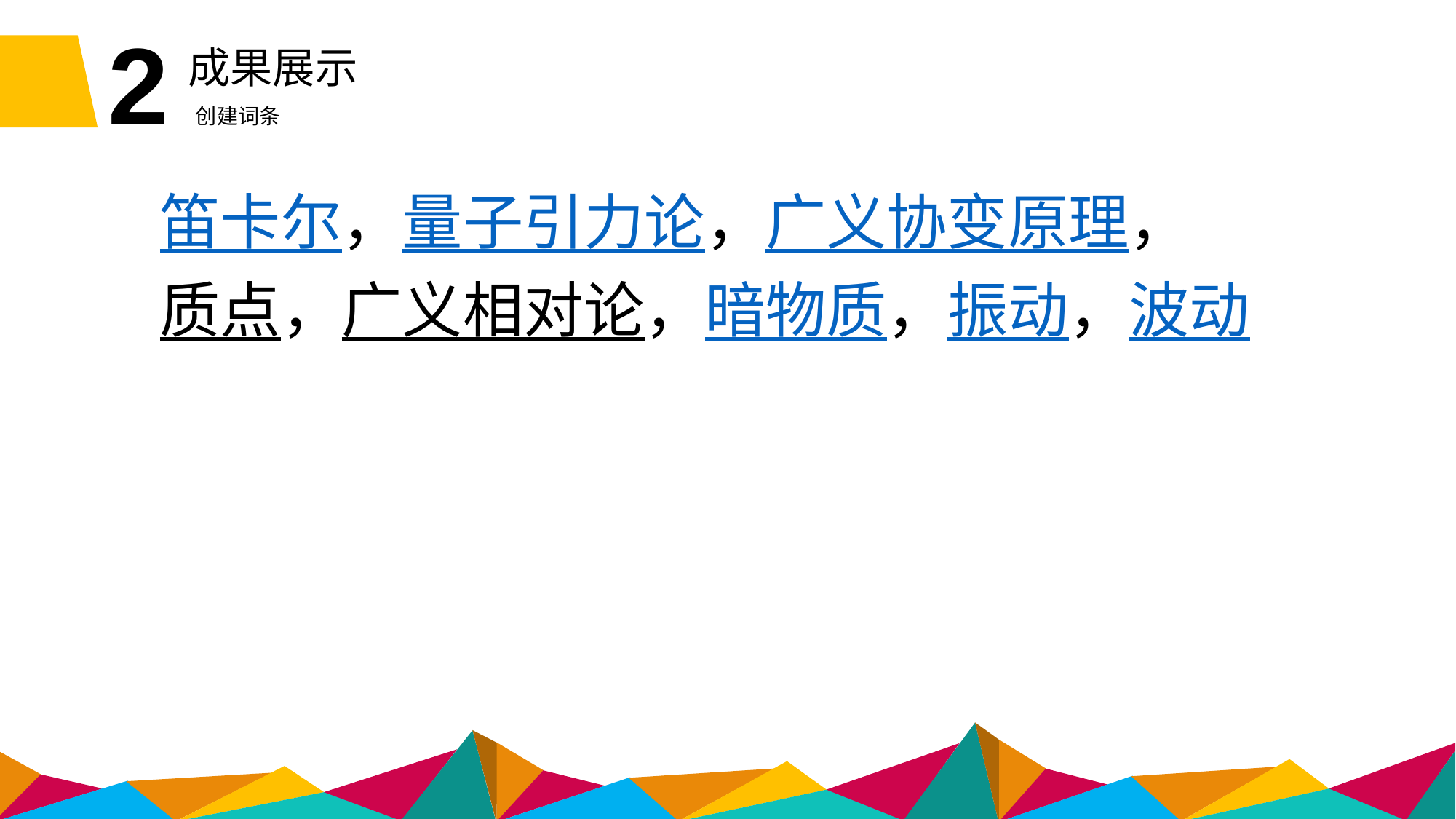

2

成果展示
创建词条
笛卡尔，量子引力论，广义协变原理，
质点，广义相对论，暗物质，振动，波动